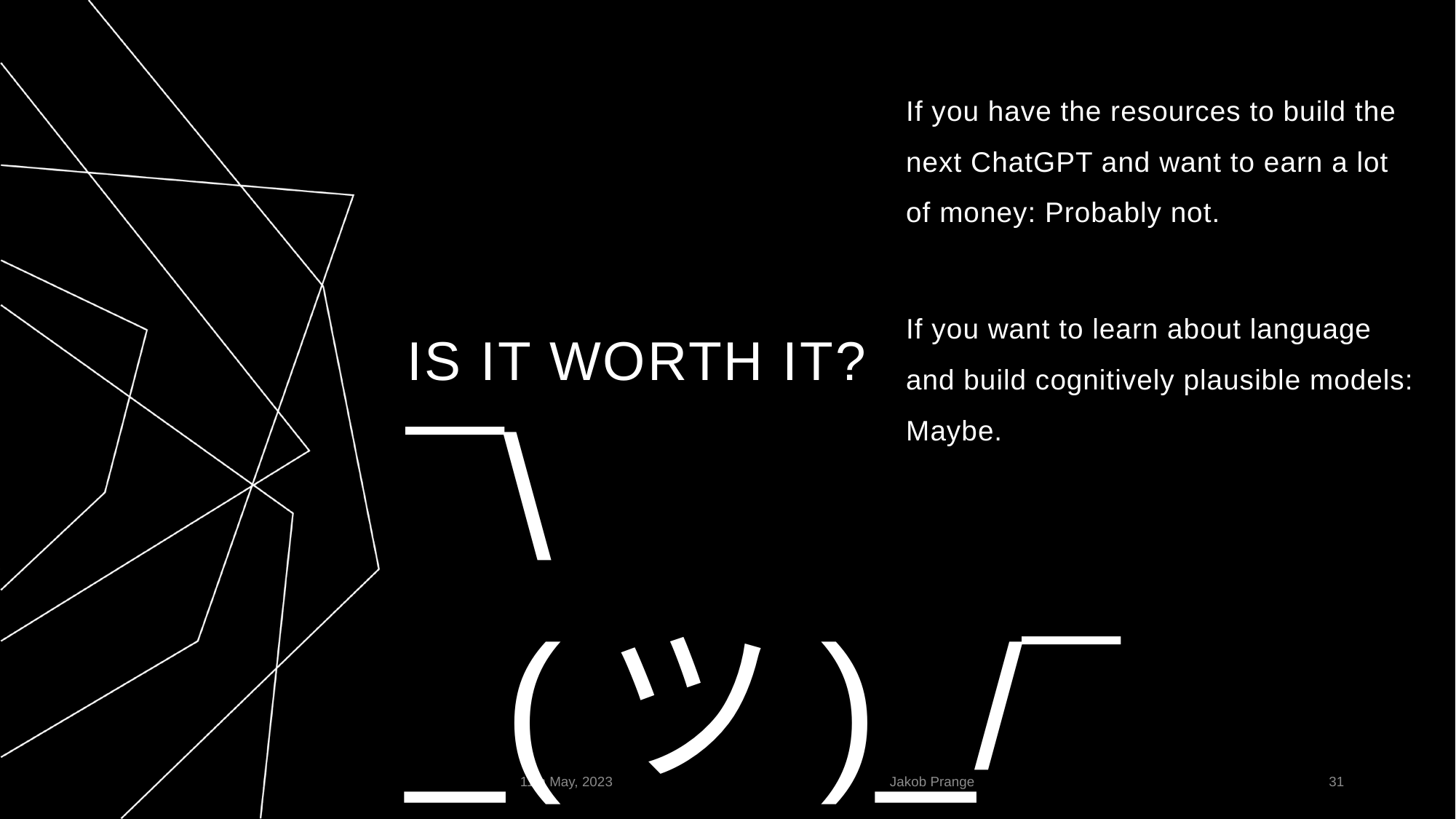

If you have the resources to build the next ChatGPT and want to earn a lot of money: Probably not.
# Is it worth it?
If you want to learn about language and build cognitively plausible models: Maybe.
¯\_(ツ)_/¯
11th May, 2023
Jakob Prange
31